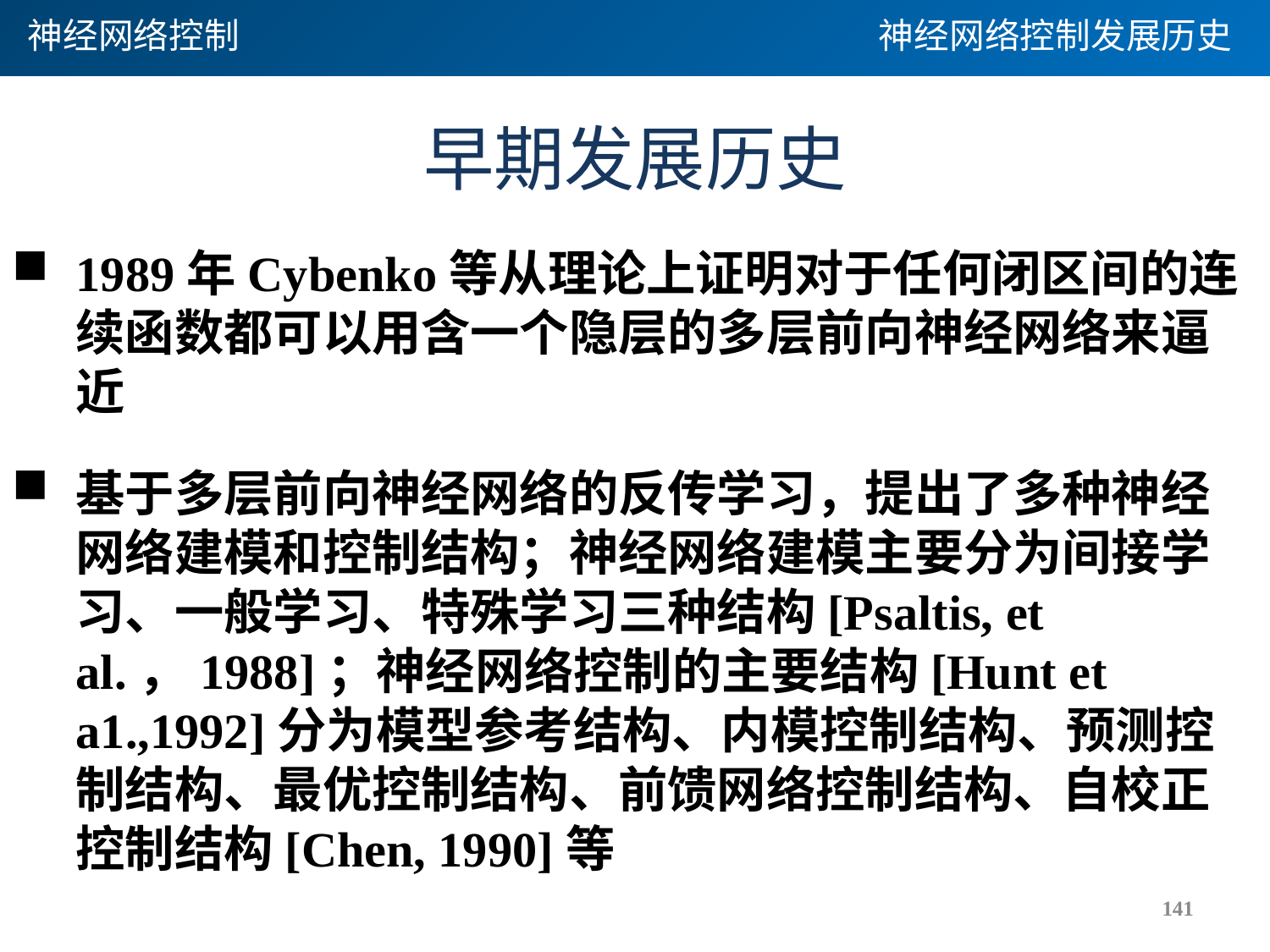

神经网络控制
神经网络控制发展历史
# 早期发展历史
1989年Cybenko等从理论上证明对于任何闭区间的连续函数都可以用含一个隐层的多层前向神经网络来逼近
基于多层前向神经网络的反传学习，提出了多种神经网络建模和控制结构；神经网络建模主要分为间接学习、一般学习、特殊学习三种结构[Psaltis, et al.，1988]；神经网络控制的主要结构[Hunt et a1.,1992]分为模型参考结构、内模控制结构、预测控制结构、最优控制结构、前馈网络控制结构、自校正控制结构[Chen, 1990]等

141